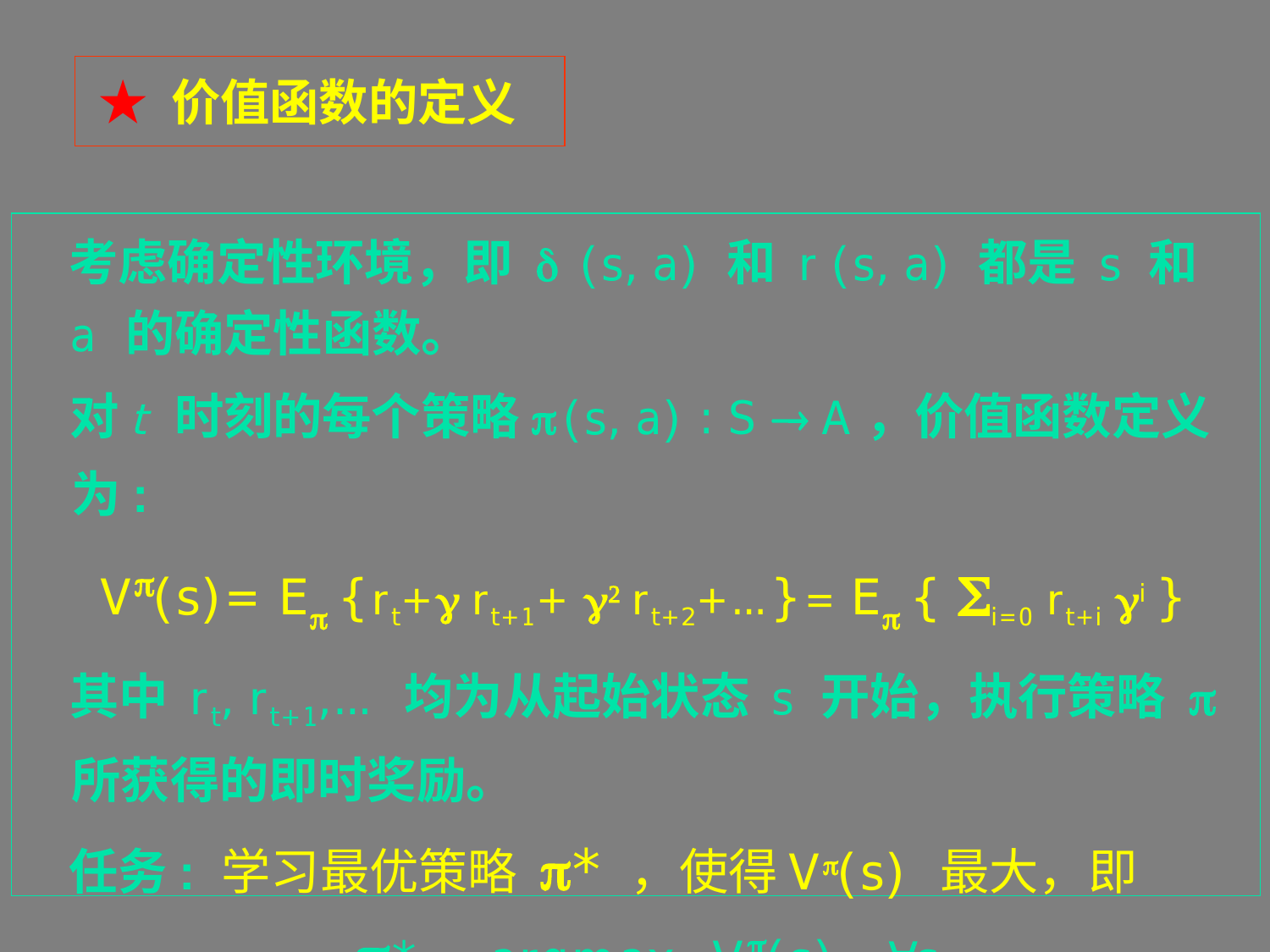

★ 价值函数的定义
   考虑确定性环境，即 δ (s, a) 和 r (s, a) 都是 s 和 a 的确定性函数。
   对t 时刻的每个策略π (s, a) : S → A，价值函数定义为:
     Vπ(s)= Eπ {rt+γ rt+1+ γ2 rt+2+…}= Eπ { Σi=0 rt+i γi }
   其中 rt, rt+1,… 均为从起始状态 s 开始，执行策略 π 所获得的即时奖励。
   任务: 学习最优策略 π* ，使得Vπ(s) 最大，即
  π* = argmaxπ Vπ(s) , ∀s